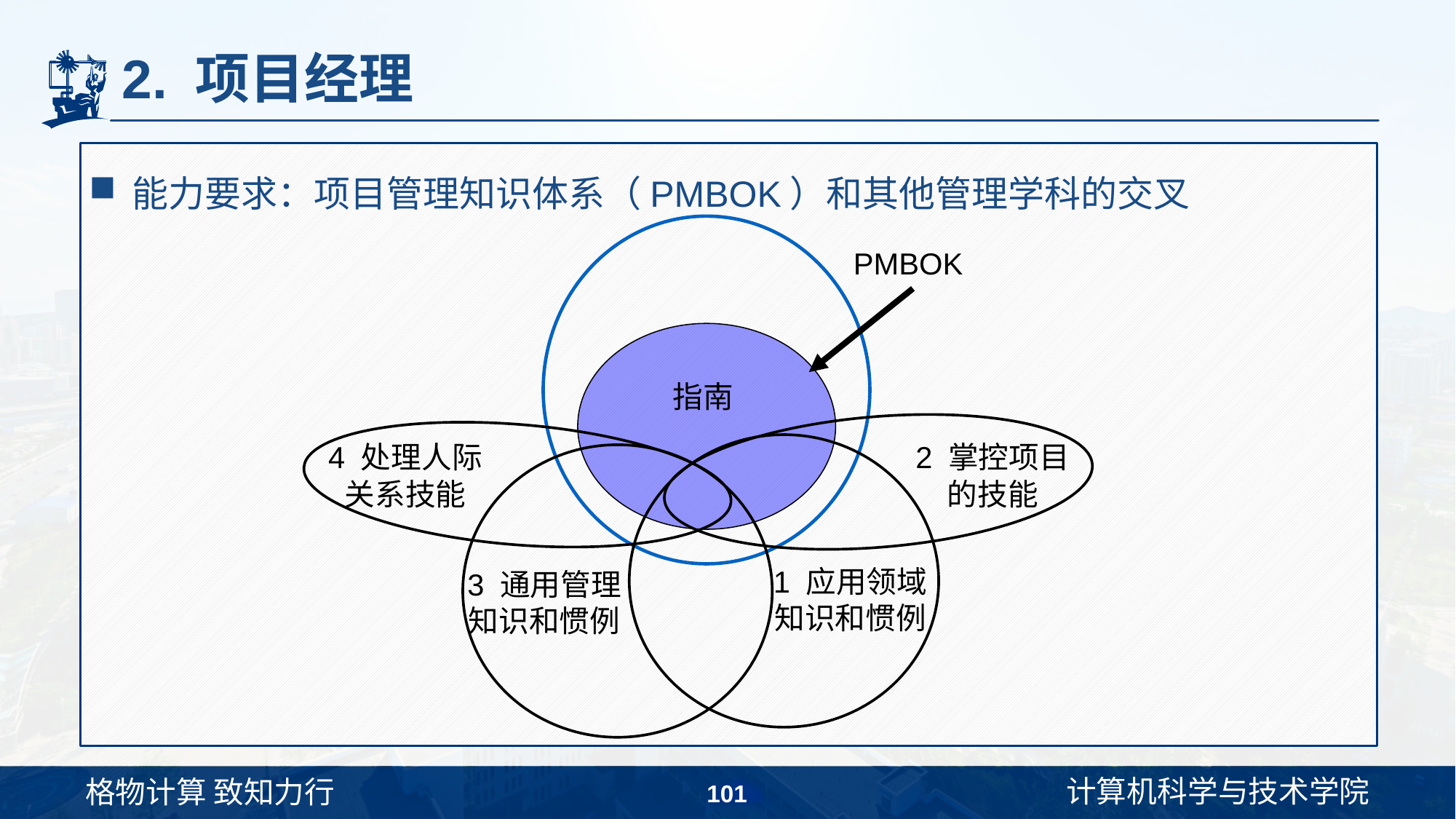

# 2. 项目经理
能力要求：项目管理知识体系（PMBOK）和其他管理学科的交叉

PMBOK

指南

2 掌控项目的技能
4 处理人际关系技能

1 应用领域知识和惯例
3 通用管理知识和惯例
101